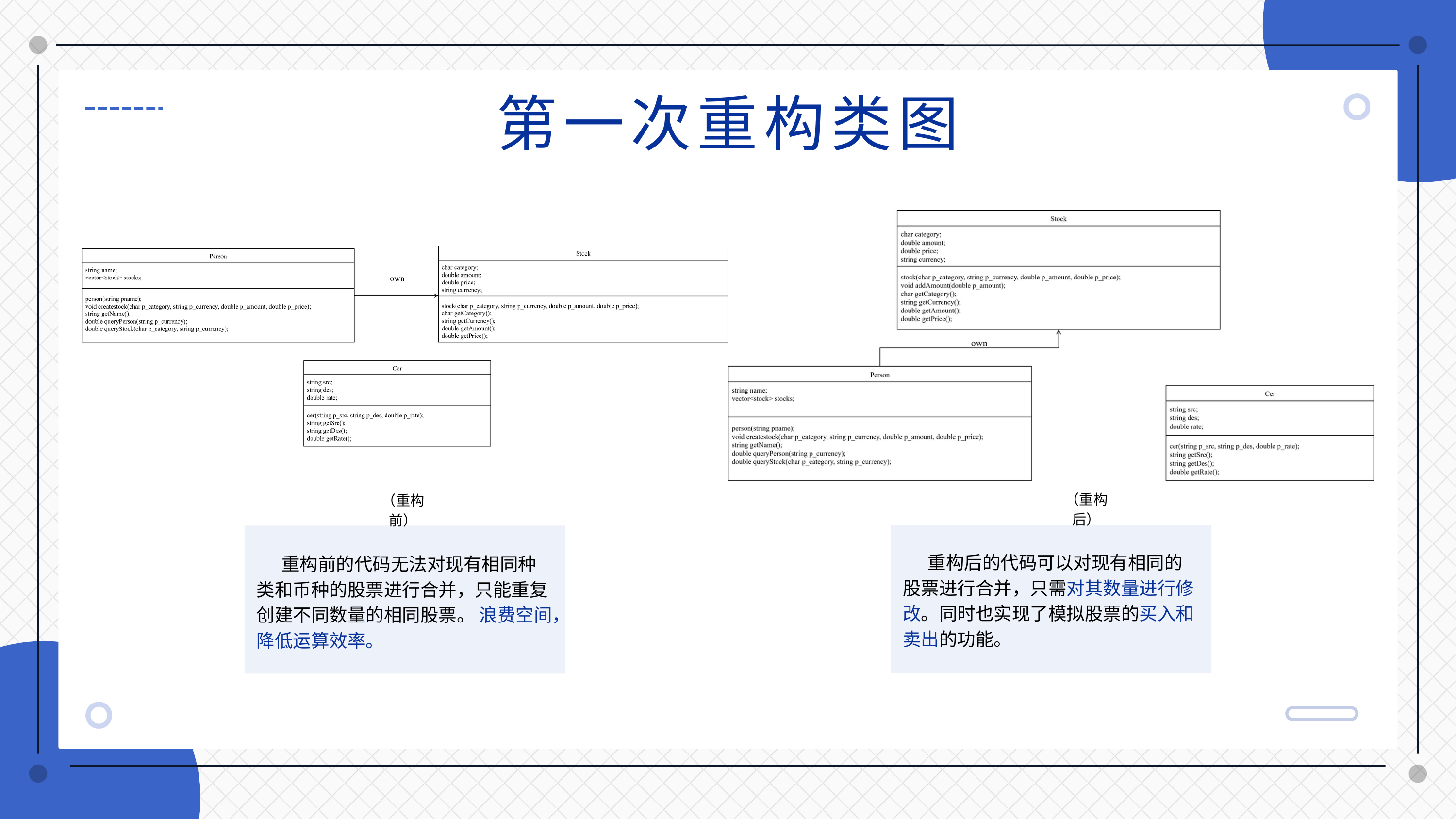

第一次重构类图

（重构后）
（重构前）

     重构前的代码无法对现有相同种类和币种的股票进行合并，只能重复创建不同数量的相同股票。 浪费空间，降低运算效率。

     重构后的代码可以对现有相同的股票进行合并，只需对其数量进行修改。同时也实现了模拟股票的买入和卖出的功能。